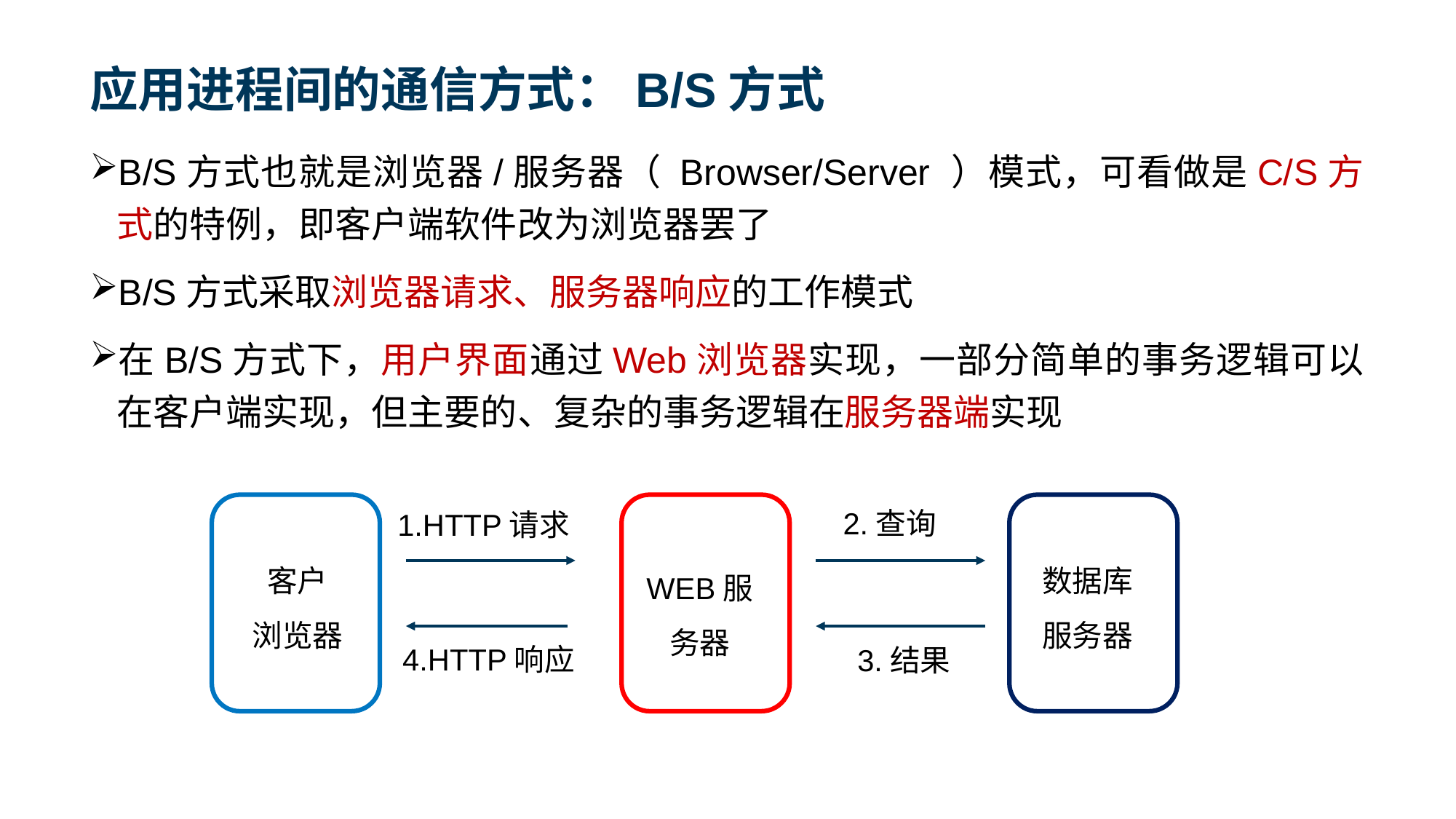

# 应用进程间的通信方式：B/S方式
B/S方式也就是浏览器/服务器（ Browser/Server ）模式，可看做是C/S方式的特例，即客户端软件改为浏览器罢了
B/S方式采取浏览器请求、服务器响应的工作模式
在B/S方式下，用户界面通过Web浏览器实现，一部分简单的事务逻辑可以在客户端实现，但主要的、复杂的事务逻辑在服务器端实现

2.查询
1.HTTP请求
客户
浏览器
数据库服务器
WEB服务器
4.HTTP响应
3.结果